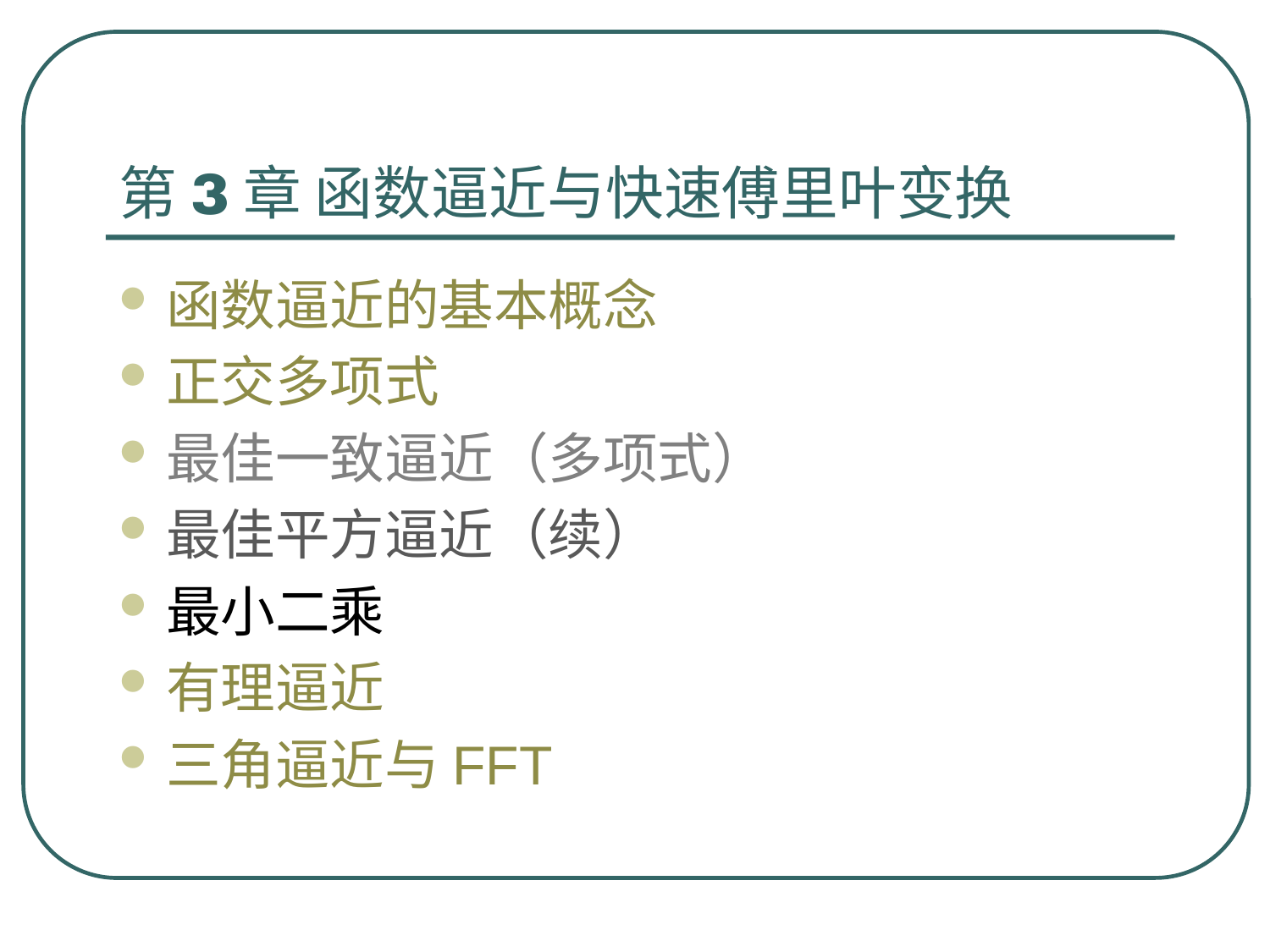

# 第3章 函数逼近与快速傅里叶变换
函数逼近的基本概念
正交多项式
最佳一致逼近（多项式）
最佳平方逼近（续）
最小二乘
有理逼近
三角逼近与FFT
2